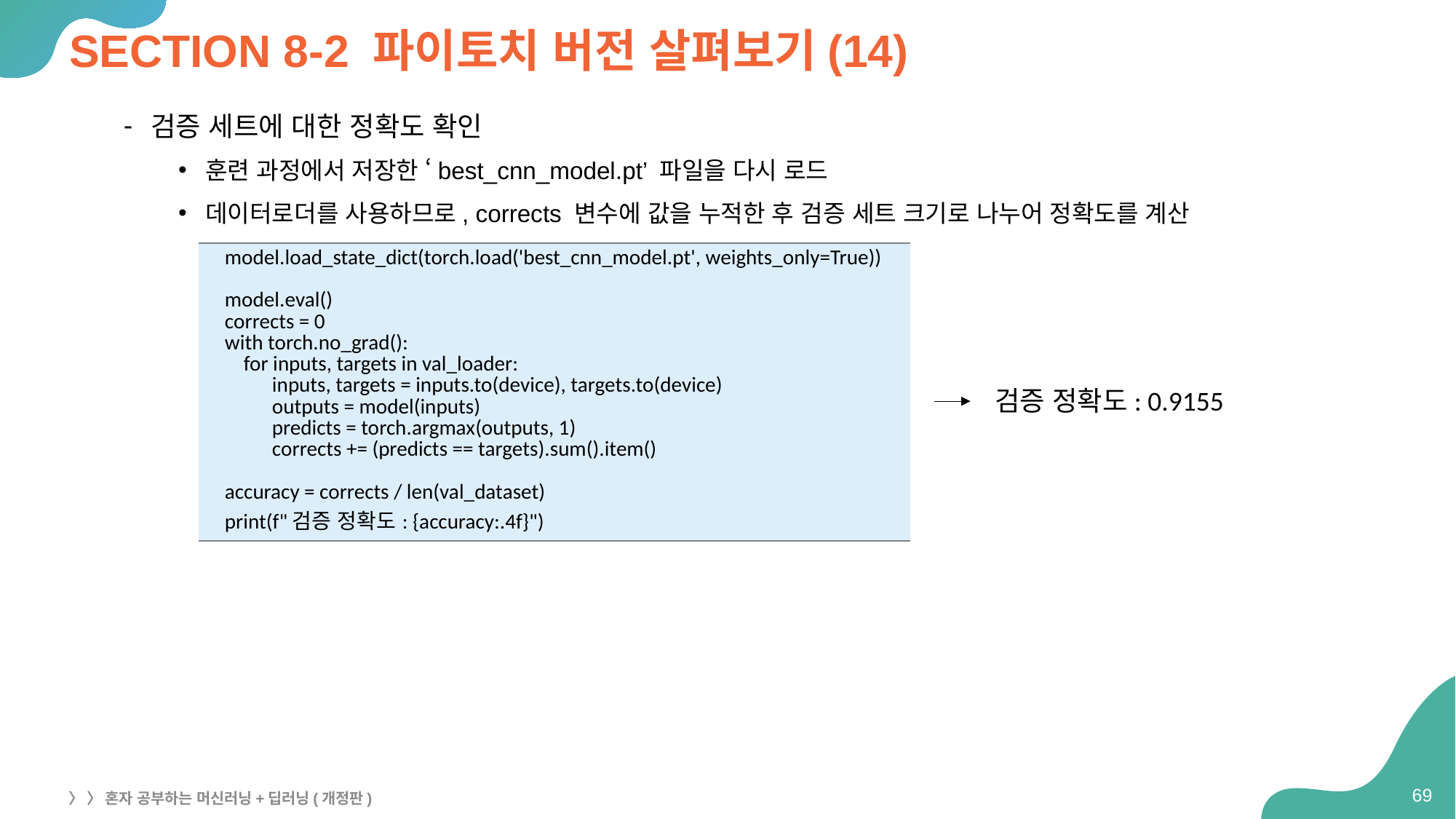

# SECTION 8-2 파이토치 버전 살펴보기(14)
검증 세트에 대한 정확도 확인
훈련 과정에서 저장한 ‘best_cnn_model.pt’ 파일을 다시 로드
데이터로더를 사용하므로, corrects 변수에 값을 누적한 후 검증 세트 크기로 나누어 정확도를 계산
| model.load\_state\_dict(torch.load('best\_cnn\_model.pt', weights\_only=True)) model.eval() corrects = 0 with torch.no\_grad(): for inputs, targets in val\_loader: inputs, targets = inputs.to(device), targets.to(device) outputs = model(inputs) predicts = torch.argmax(outputs, 1) corrects += (predicts == targets).sum().item() accuracy = corrects / len(val\_dataset) print(f"검증 정확도: {accuracy:.4f}") |
| --- |
검증 정확도: 0.9155
69
〉 〉 혼자 공부하는 머신러닝+딥러닝(개정판)